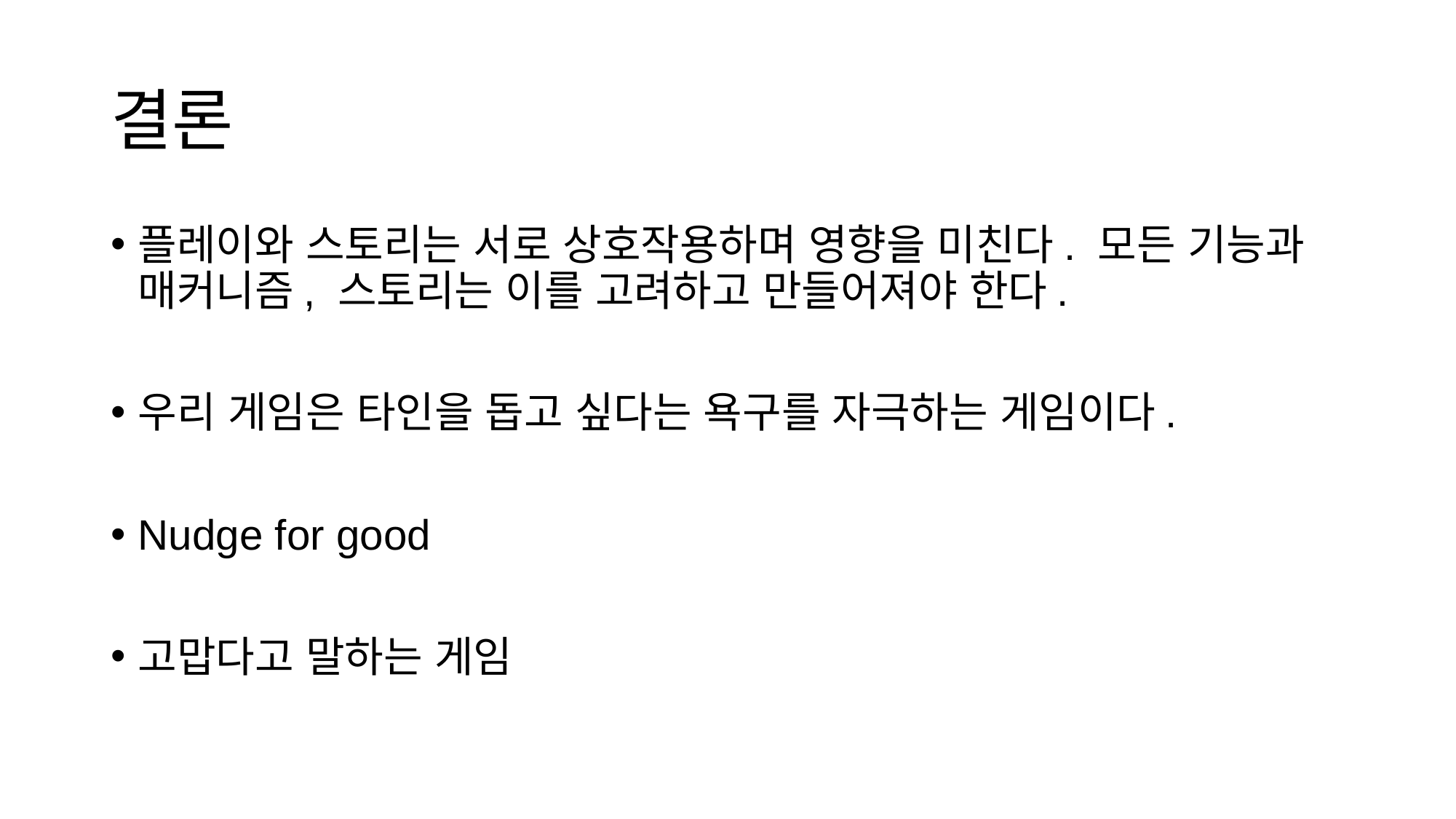

# 결론
플레이와 스토리는 서로 상호작용하며 영향을 미친다. 모든 기능과 매커니즘, 스토리는 이를 고려하고 만들어져야 한다.

우리 게임은 타인을 돕고 싶다는 욕구를 자극하는 게임이다.

Nudge for good

고맙다고 말하는 게임